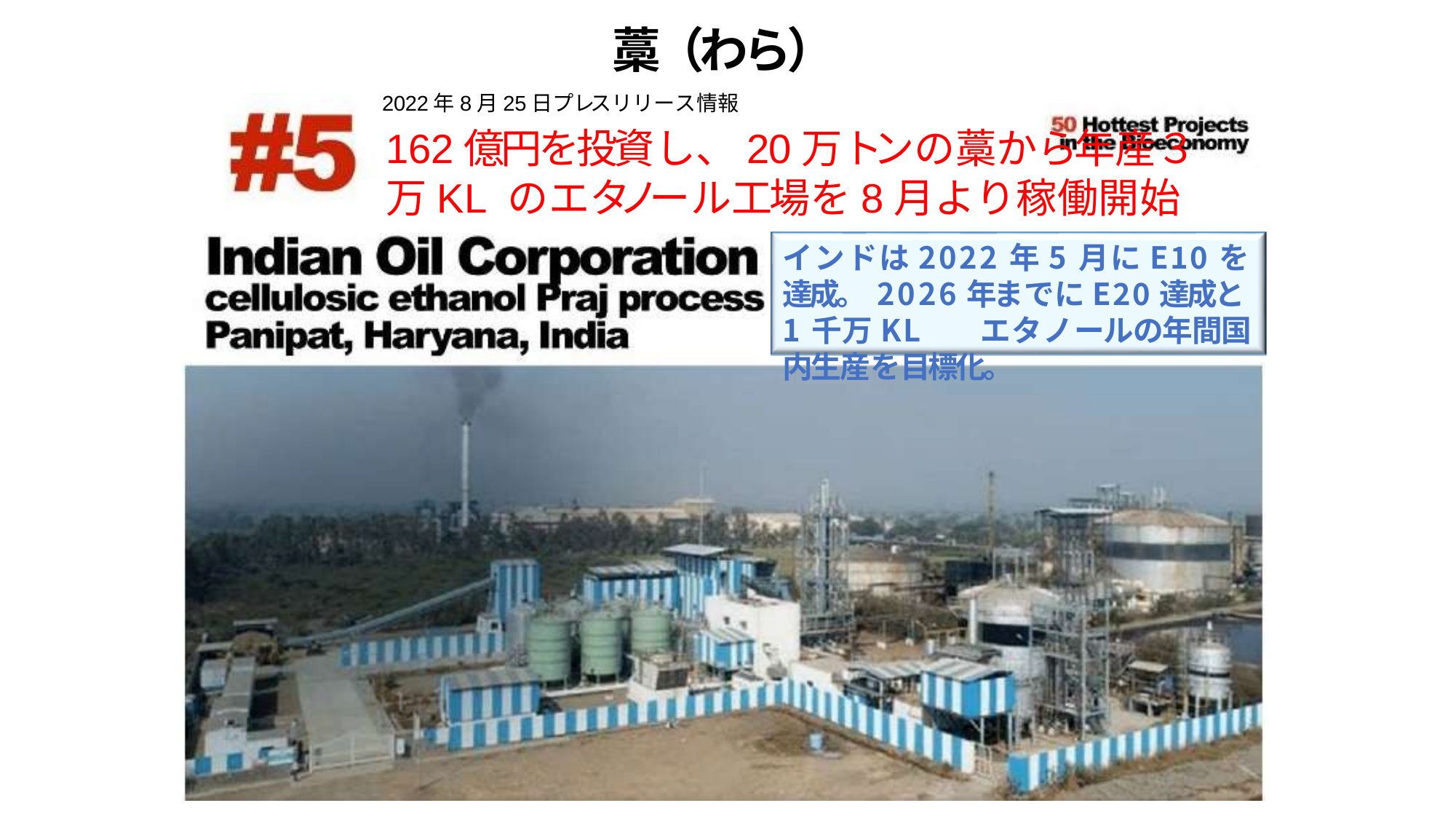

# 藁（わら）
2022年8月25日プレスリリース情報
162億円を投資し、20万トンの藁から年産３万KL のエタノール工場を8月より稼働開始
インドは2022年5月にE10を達成。 2026年までにE20達成と1千万KL  　エタノールの年間国内生産を目標化。